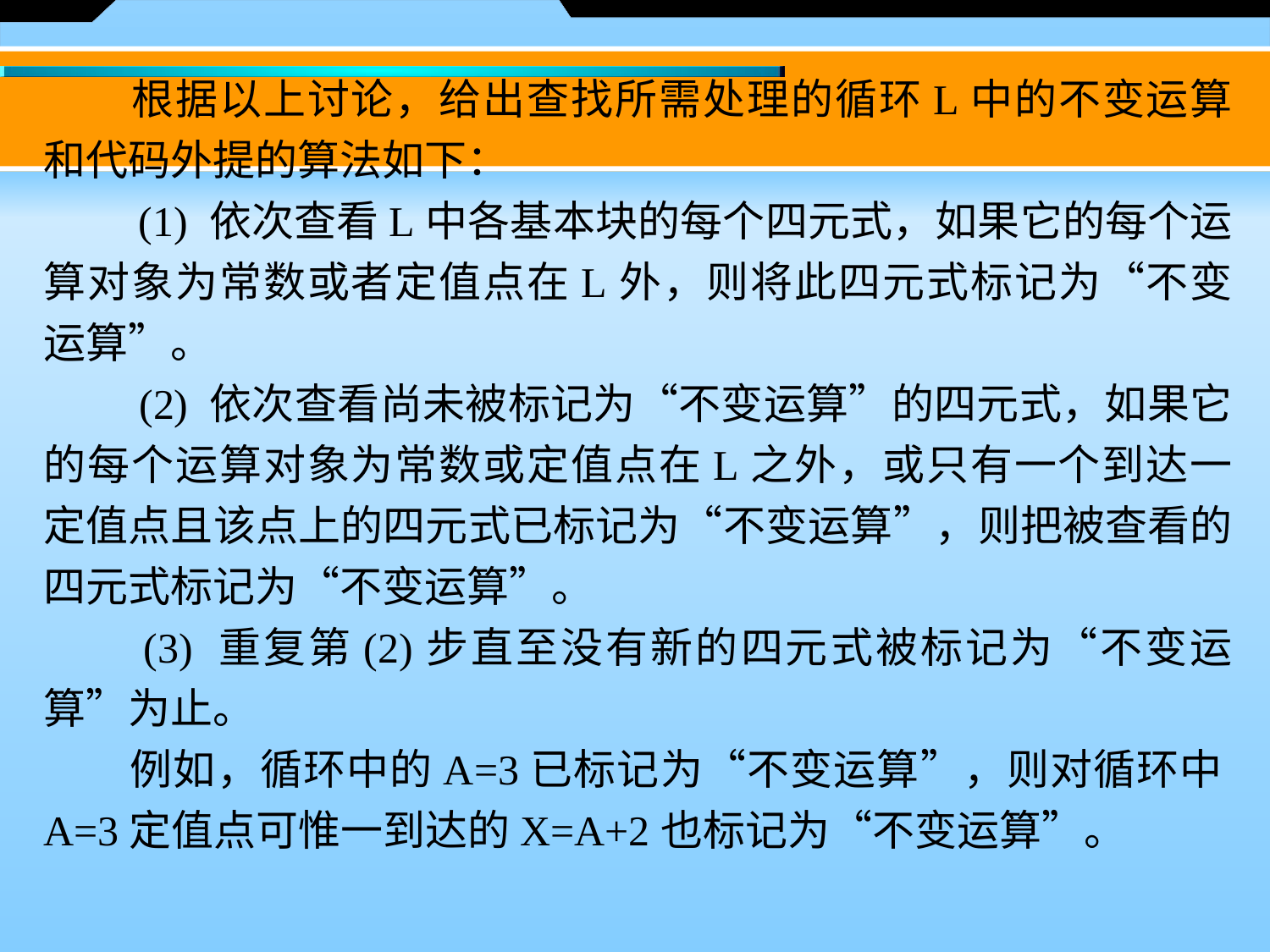

根据以上讨论，给出查找所需处理的循环L中的不变运算和代码外提的算法如下：
　　(1) 依次查看L中各基本块的每个四元式，如果它的每个运算对象为常数或者定值点在L外，则将此四元式标记为“不变运算”。
　　(2) 依次查看尚未被标记为“不变运算”的四元式，如果它的每个运算对象为常数或定值点在L之外，或只有一个到达一定值点且该点上的四元式已标记为“不变运算”，则把被查看的四元式标记为“不变运算”。
　　(3) 重复第(2)步直至没有新的四元式被标记为“不变运算”为止。
　　例如，循环中的A=3已标记为“不变运算”，则对循环中A=3定值点可惟一到达的X=A+2也标记为“不变运算”。